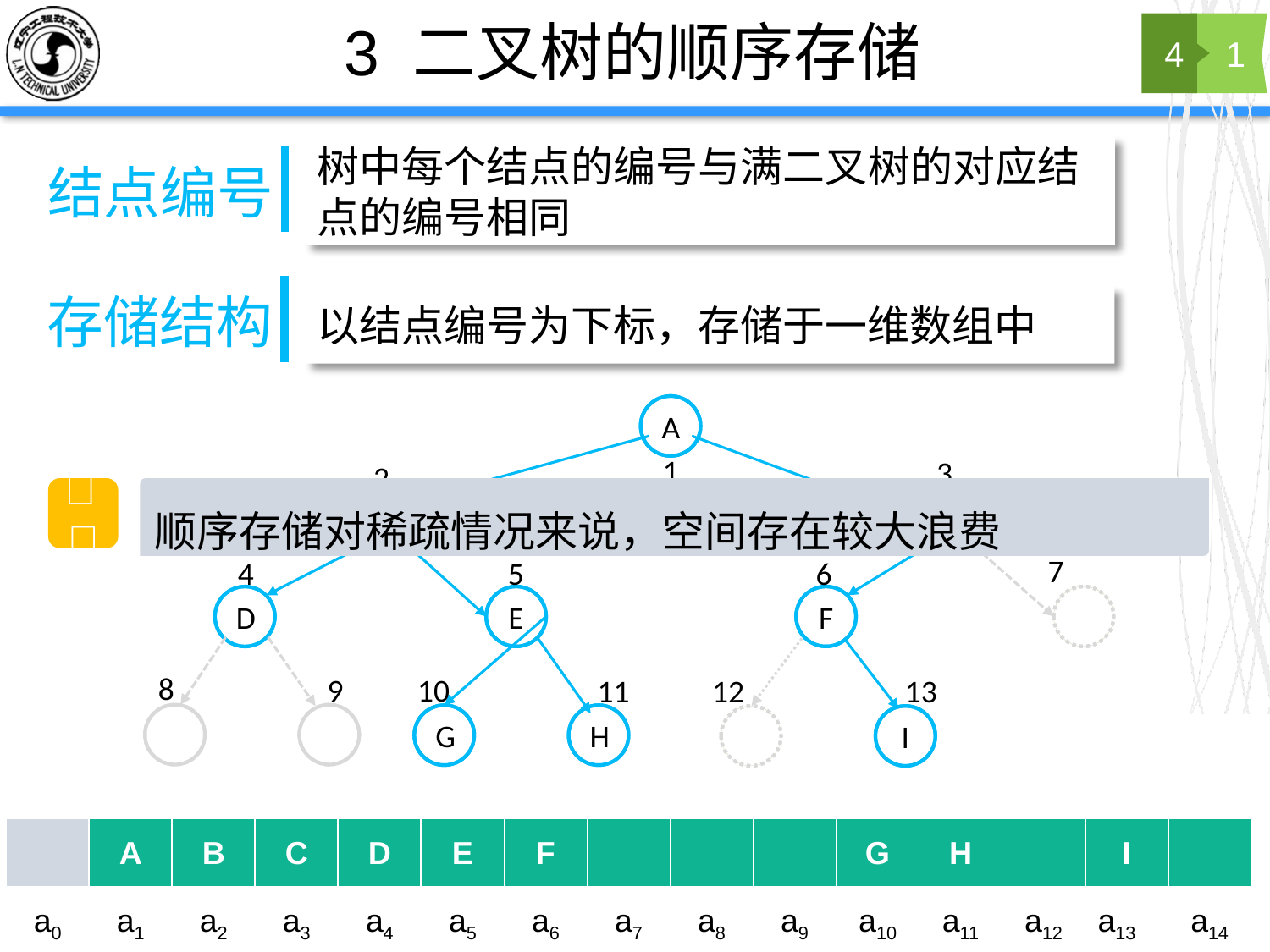

# 3 二叉树的顺序存储
4
1
树中每个结点的编号与满二叉树的对应结点的编号相同
结点编号
存储结构
以结点编号为下标，存储于一维数组中
A
1
3
2
C
B
7
4
5
6
E
F

D
8
9
10
11
12
13

G
H

I
💭
顺序存储对稀疏情况来说，空间存在较大浪费
|  | A | B | C | D | E | F |  |  |  | G | H |  | I |  |
| --- | --- | --- | --- | --- | --- | --- | --- | --- | --- | --- | --- | --- | --- | --- |
| a0 | a1 | a2 | a3 | a4 | a5 | a6 | a7 | a8 | a9 | a10 | a11 | a12 | a13 | a14 |